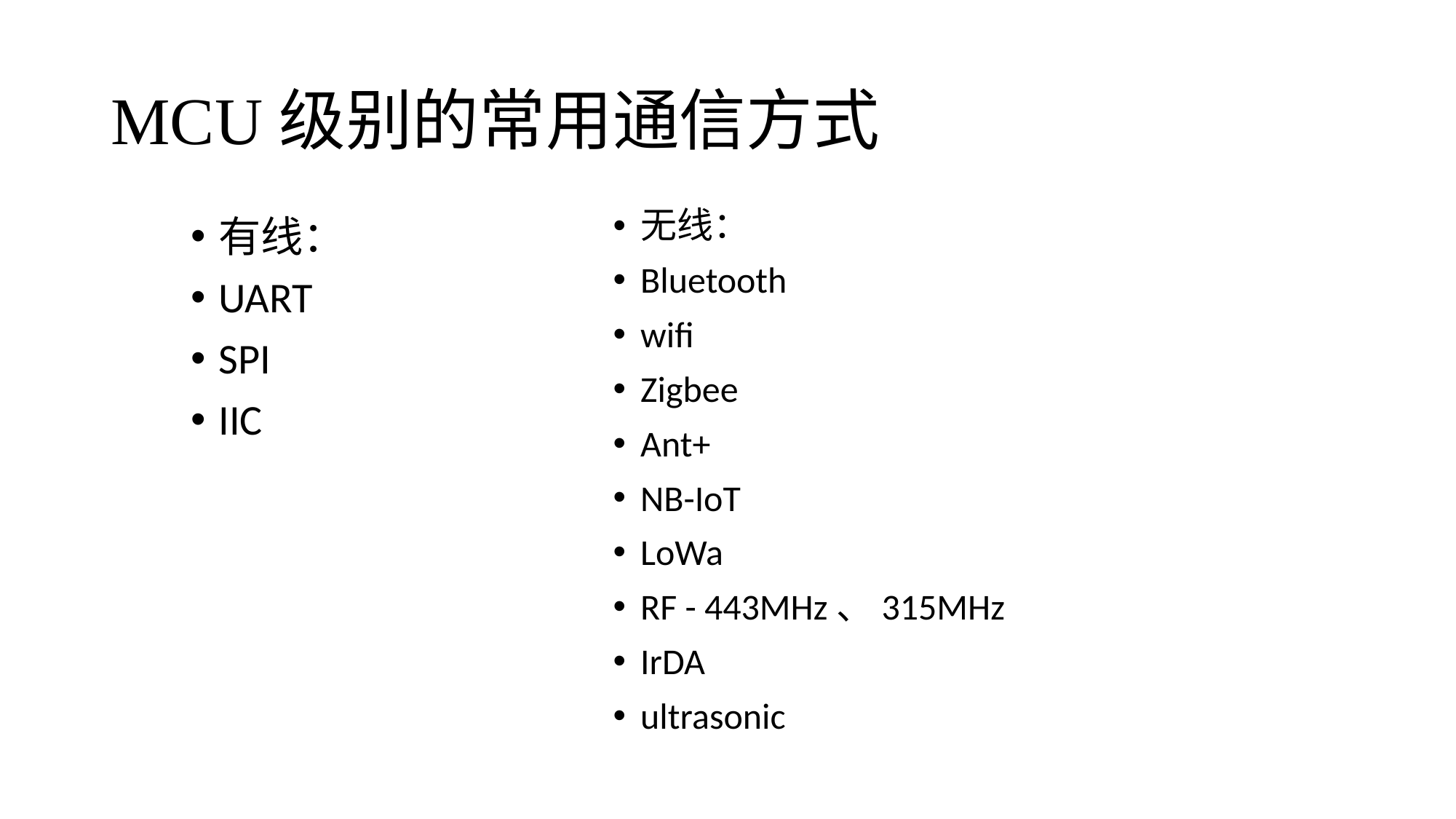

# MCU级别的常用通信方式
无线：
Bluetooth
wifi
Zigbee
Ant+
NB-IoT
LoWa
RF - 443MHz、315MHz
IrDA
ultrasonic

有线：
UART
SPI
IIC